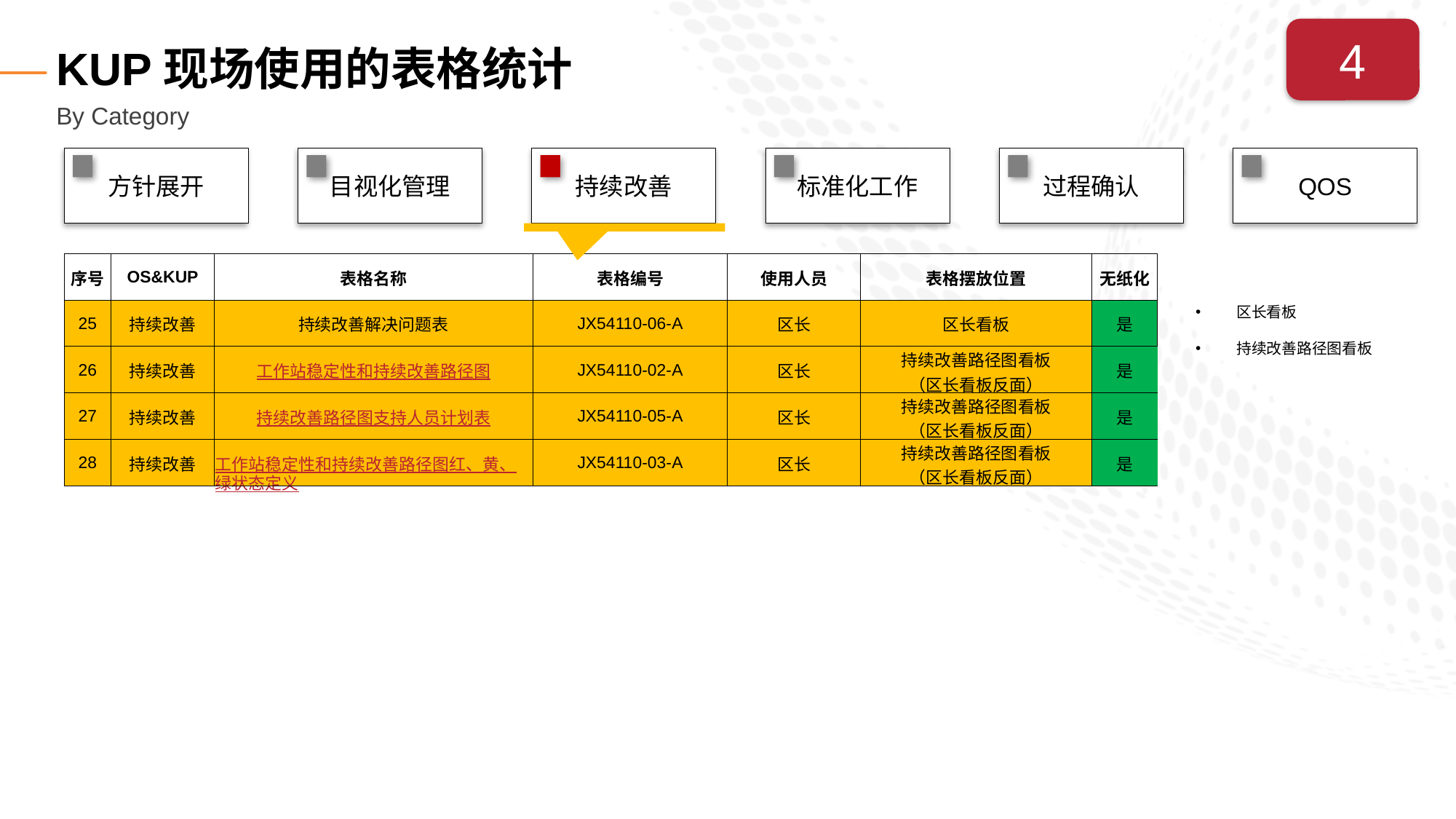

# KUP现场使用的表格统计
4
By Category
方针展开

目视化管理

持续改善

标准化工作

过程确认

QOS

| 序号 | OS&KUP | 表格名称 | 表格编号 | 使用人员 | 表格摆放位置 | 无纸化 |
| --- | --- | --- | --- | --- | --- | --- |
| 25 | 持续改善 | 持续改善解决问题表 | JX54110-06-A | 区长 | 区长看板 | 是 |
| 26 | 持续改善 | 工作站稳定性和持续改善路径图 | JX54110-02-A | 区长 | 持续改善路径图看板 （区长看板反面） | 是 |
| 27 | 持续改善 | 持续改善路径图支持人员计划表 | JX54110-05-A | 区长 | 持续改善路径图看板 （区长看板反面） | 是 |
| 28 | 持续改善 | 工作站稳定性和持续改善路径图红、黄、绿状态定义 | JX54110-03-A | 区长 | 持续改善路径图看板 （区长看板反面） | 是 |
区长看板

持续改善路径图看板